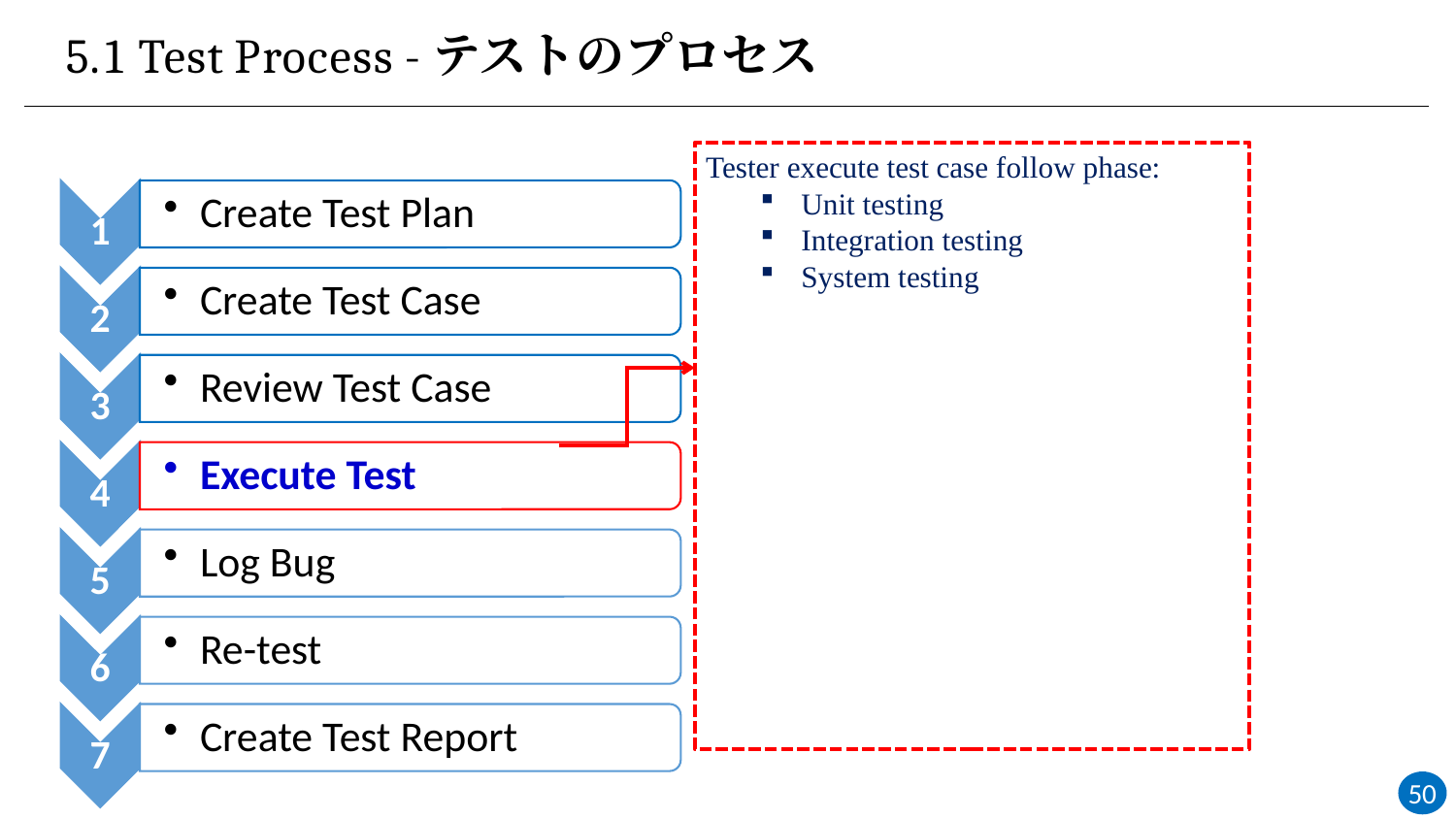

# 5.1 Test Process -テストのプロセス
Tester execute test case follow phase:
Unit testing
Integration testing
System testing
1
Create Test Plan
2
Create Test Case
3
Review Test Case
4
Execute Test
5
Log Bug
6
Re-test
7
Create Test Report
50